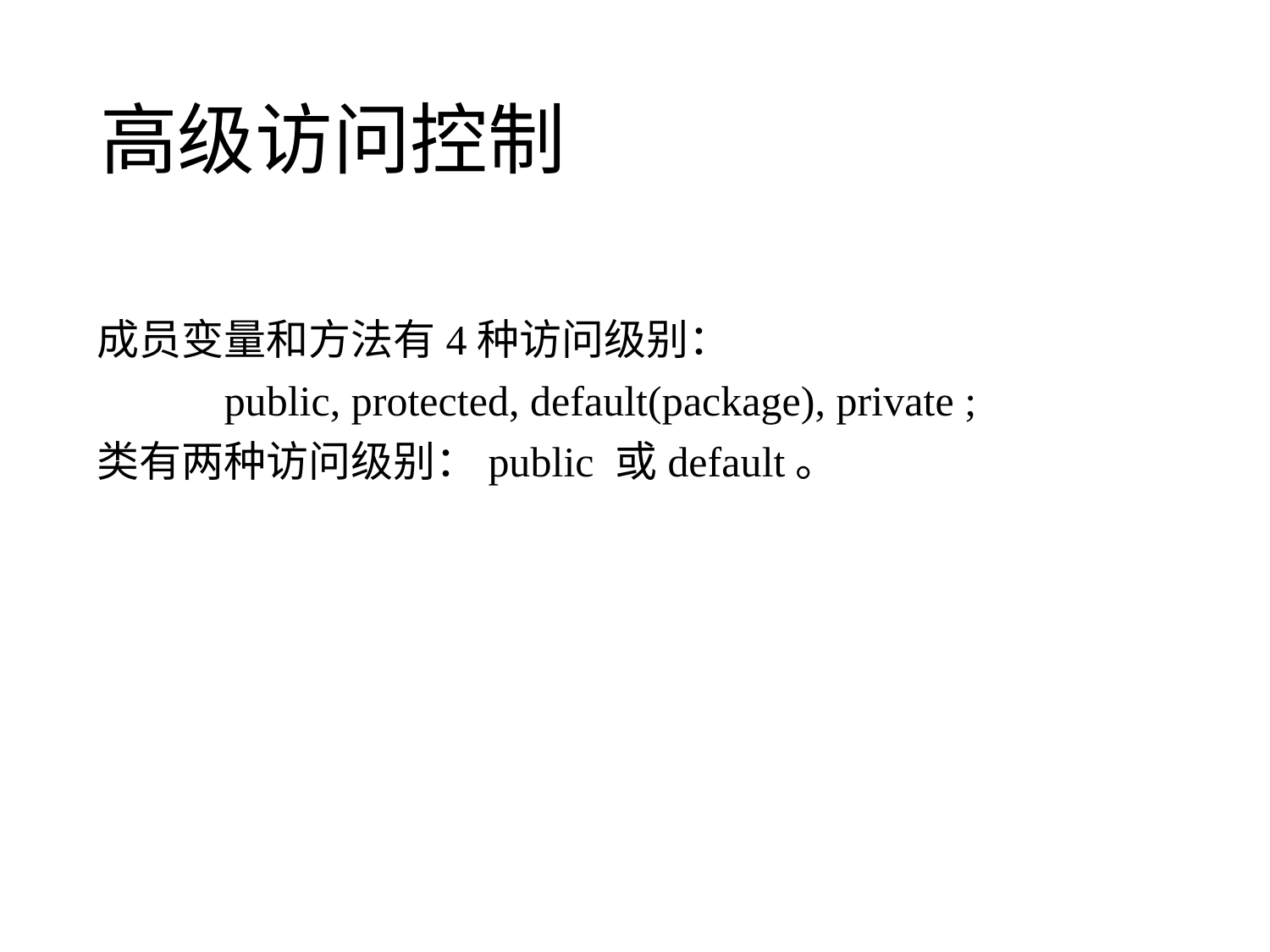

# 高级访问控制
成员变量和方法有4种访问级别：
	public, protected, default(package), private ;
类有两种访问级别：public 或default。